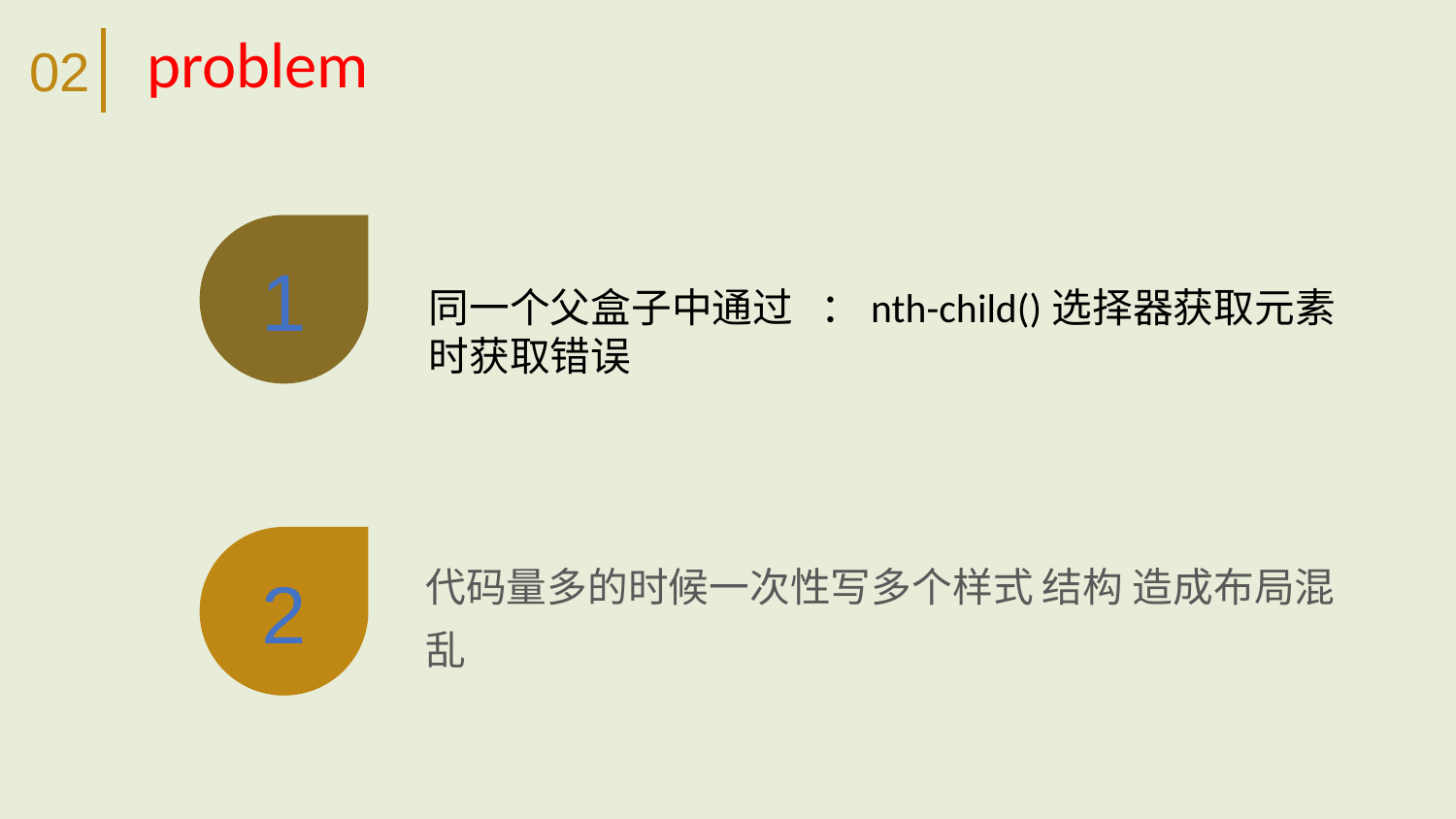

problem
02
1
同一个父盒子中通过   ：nth-child()选择器获取元素时获取错误
2
代码量多的时候一次性写多个样式 结构 造成布局混乱